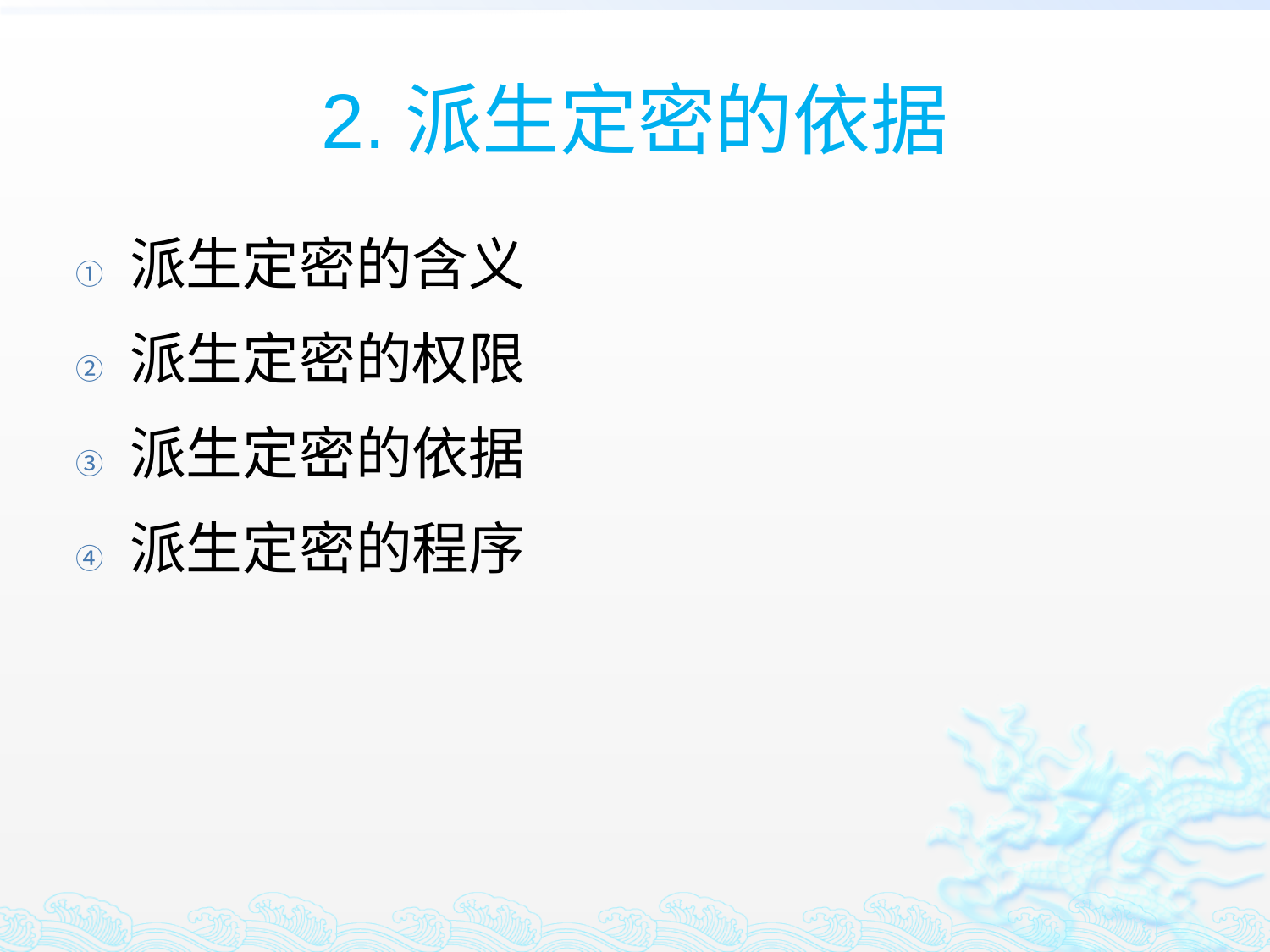

2.派生定密的依据
派生定密的含义
派生定密的权限
派生定密的依据
派生定密的程序